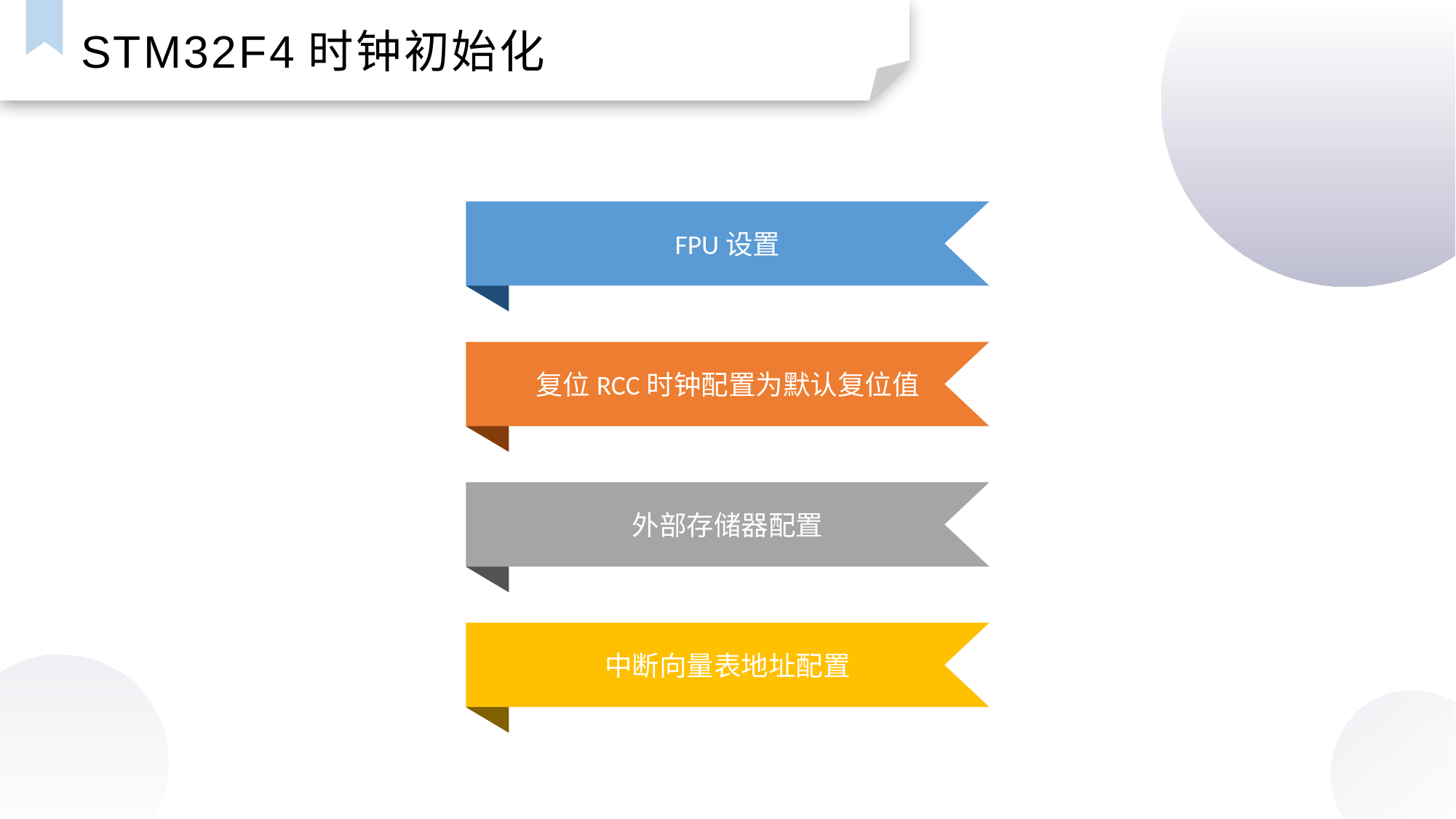

STM32F4时钟初始化
FPU设置

复位RCC时钟配置为默认复位值

外部存储器配置

中断向量表地址配置